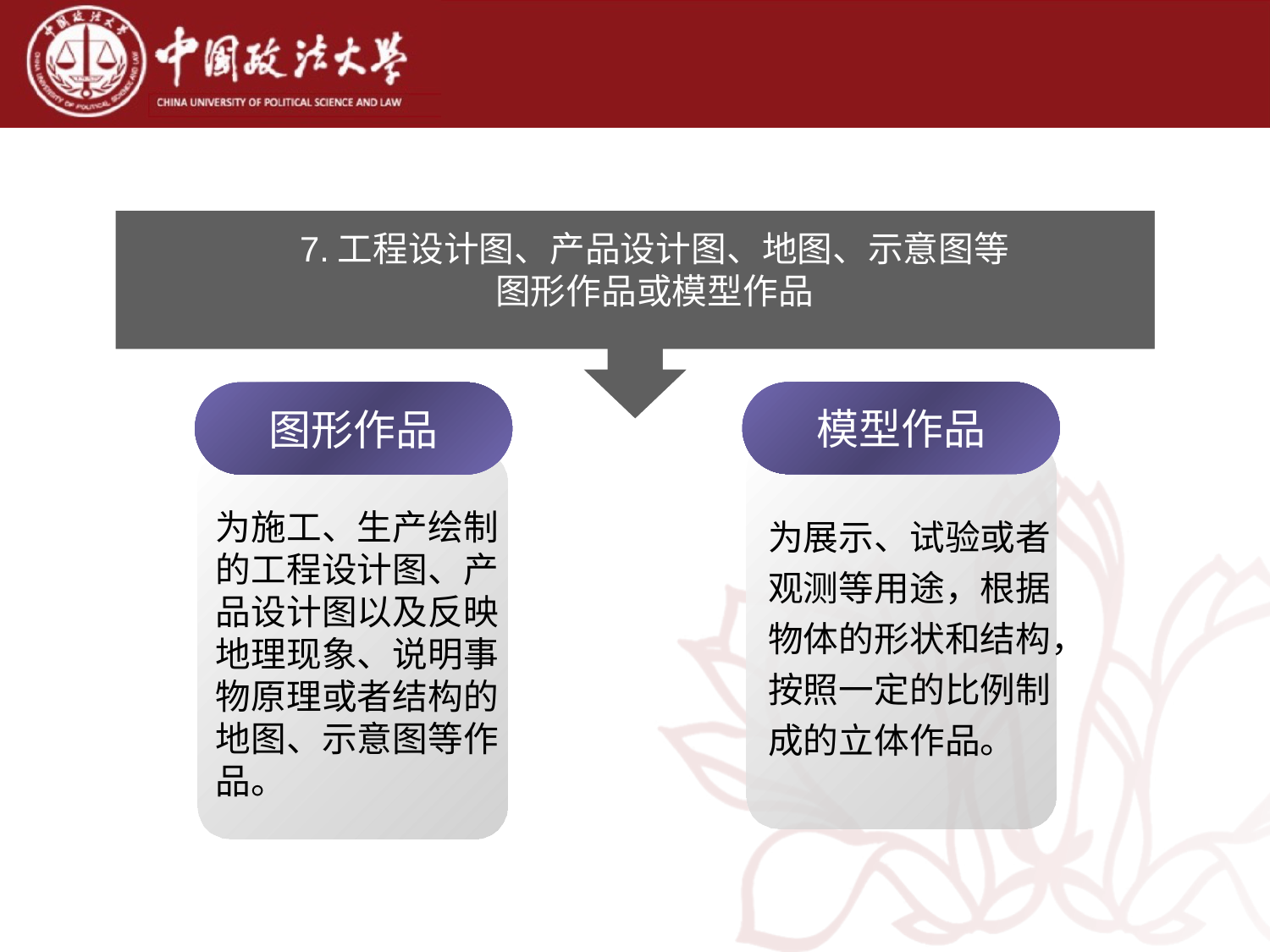

7.工程设计图、产品设计图、地图、示意图等
图形作品或模型作品
模型作品
图形作品
为展示、试验或者
观测等用途，根据
物体的形状和结构，
按照一定的比例制
成的立体作品。

为施工、生产绘制
的工程设计图、产品设计图以及反映地理现象、说明事物原理或者结构的地图、示意图等作品。